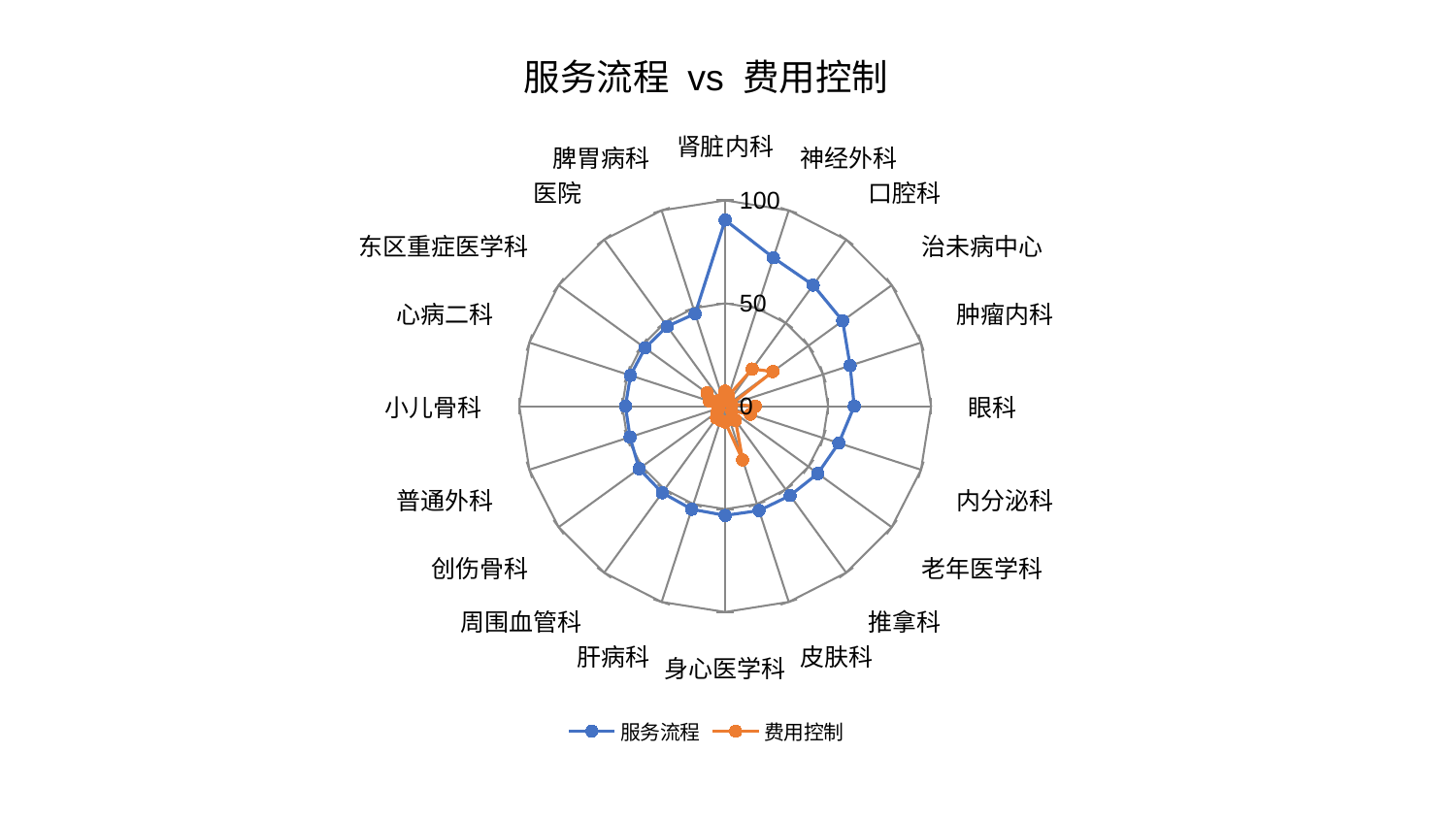

### Chart: 服务流程 vs 费用控制

| Category | 服务流程 | 费用控制 |
|---|---|---|
| 肾脏内科 | 90.42820881183667 | 7.342721816484206 |
| 神经外科 | 75.82642183921786 | 5.387985291956179 |
| 口腔科 | 72.73285633034263 | 22.336288700351993 |
| 治未病中心 | 70.53866204163481 | 28.633206741636943 |
| 肿瘤内科 | 63.80016746402934 | 3.2410242709908337 |
| 眼科 | 62.6849975059898 | 14.611089611197606 |
| 内分泌科 | 58.035159795953604 | 12.827225889431453 |
| 老年医学科 | 55.63858420414532 | 3.896433161710367 |
| 推拿科 | 53.66898752367118 | 8.55922776236176 |
| 皮肤科 | 53.31765325047957 | 27.45172955848078 |
| 身心医学科 | 53.074732136415335 | 7.718393742456581 |
| 肝病科 | 52.656265357746065 | 7.175862923831496 |
| 周围血管科 | 52.02777378491977 | 7.118685833929573 |
| 创伤骨科 | 51.69016938056483 | 4.836620151225449 |
| 普通外科 | 48.606614922765644 | 3.187759659994103 |
| 小儿骨科 | 48.46466326328871 | 3.5227330612629464 |
| 心病二科 | 48.380544122182854 | 8.16661194926379 |
| 东区重症医学科 | 48.126712560840375 | 10.93647890937587 |
| 医院 | 47.94334225731097 | 3.9590776928681466 |
| 脾胃病科 | 47.268294953622515 | 2.9793119717454255 |
62